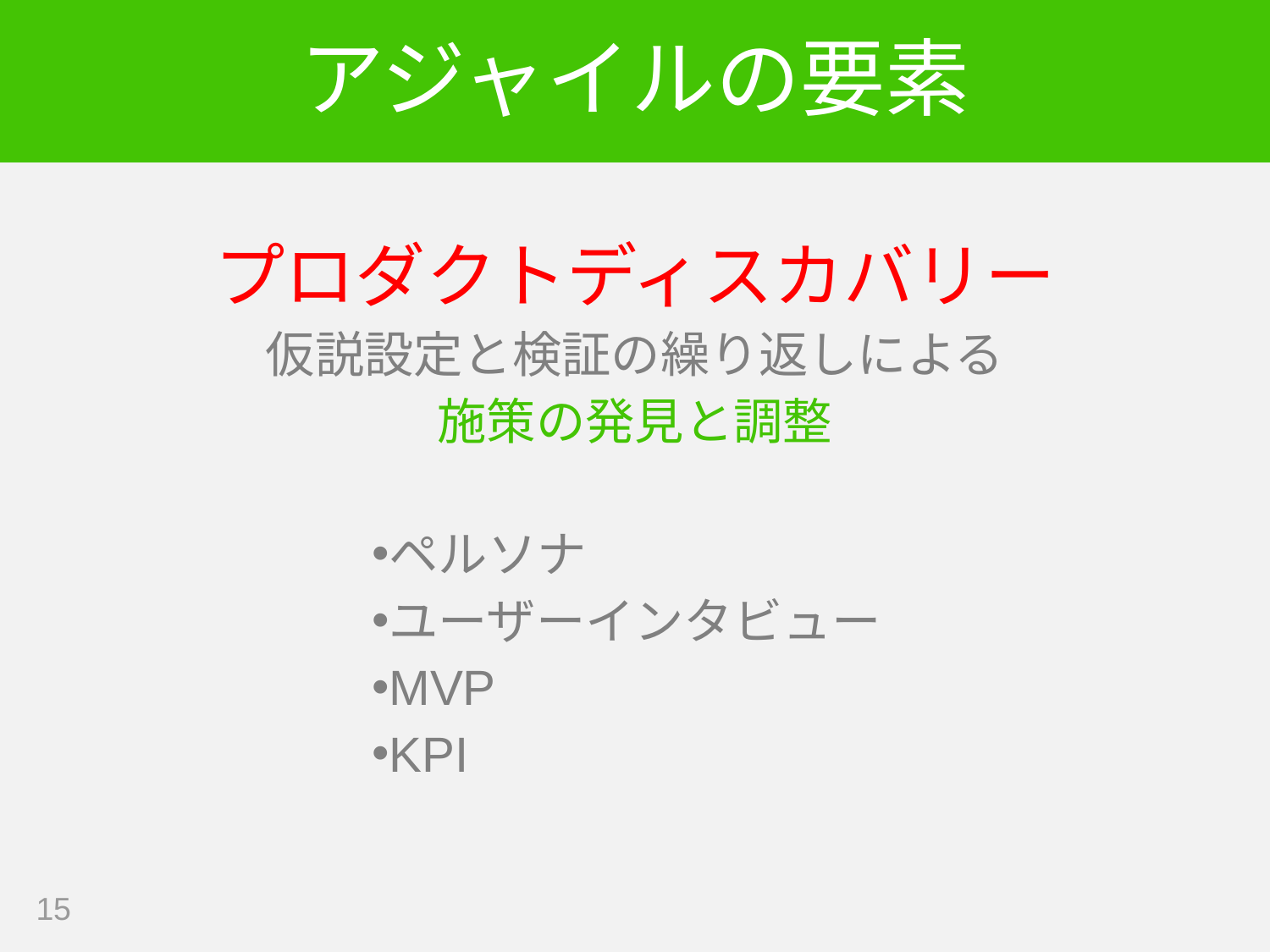

# アジャイルの要素
プロダクトディスカバリー
仮説設定と検証の繰り返しによる
施策の発見と調整

ペルソナ
ユーザーインタビュー
MVP
KPI
15